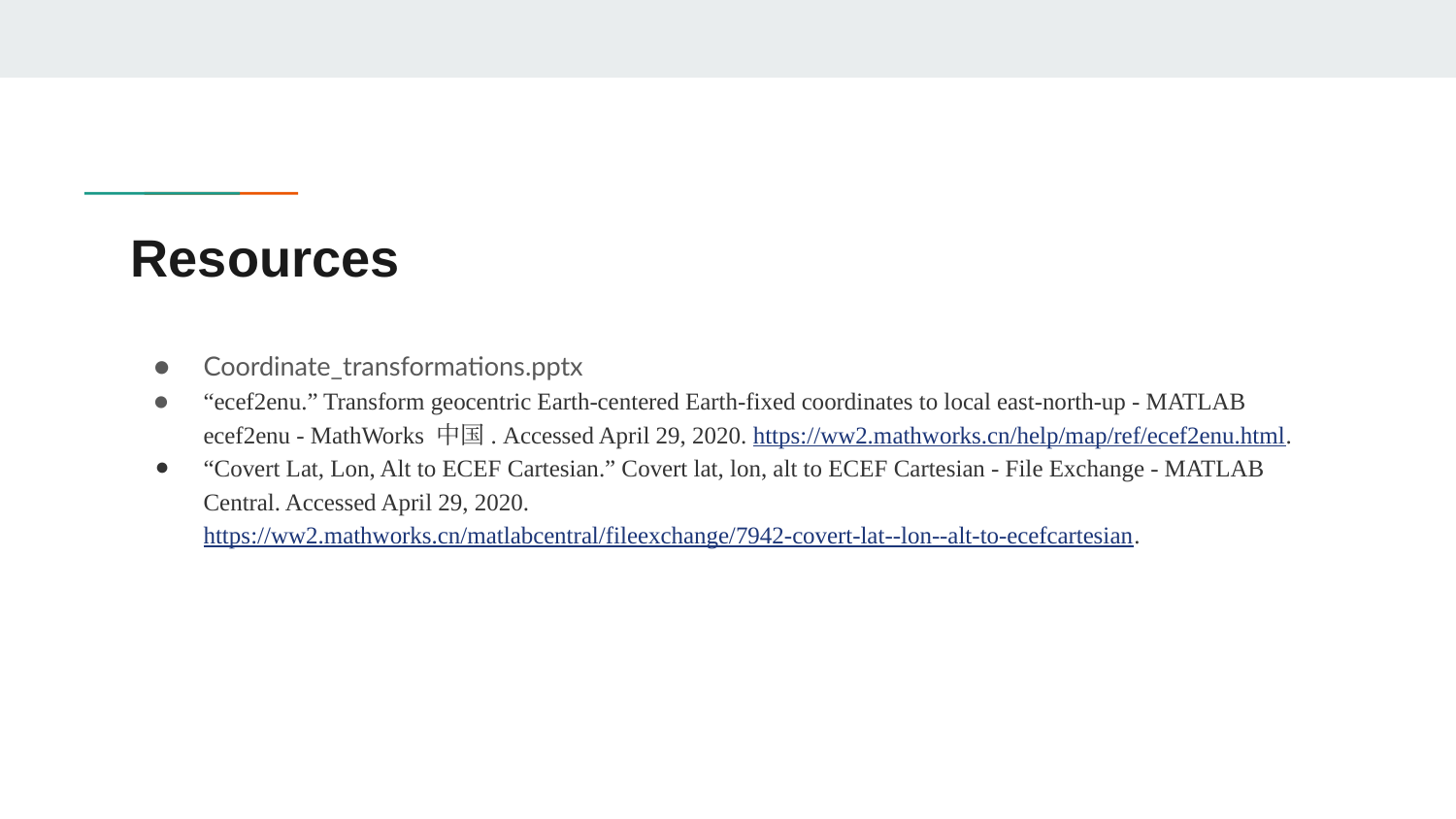

# Resources
Coordinate_transformations.pptx
“ecef2enu.” Transform geocentric Earth-centered Earth-fixed coordinates to local east-north-up - MATLAB ecef2enu - MathWorks 中国. Accessed April 29, 2020. https://ww2.mathworks.cn/help/map/ref/ecef2enu.html.
“Covert Lat, Lon, Alt to ECEF Cartesian.” Covert lat, lon, alt to ECEF Cartesian - File Exchange - MATLAB Central. Accessed April 29, 2020. https://ww2.mathworks.cn/matlabcentral/fileexchange/7942-covert-lat--lon--alt-to-ecefcartesian.